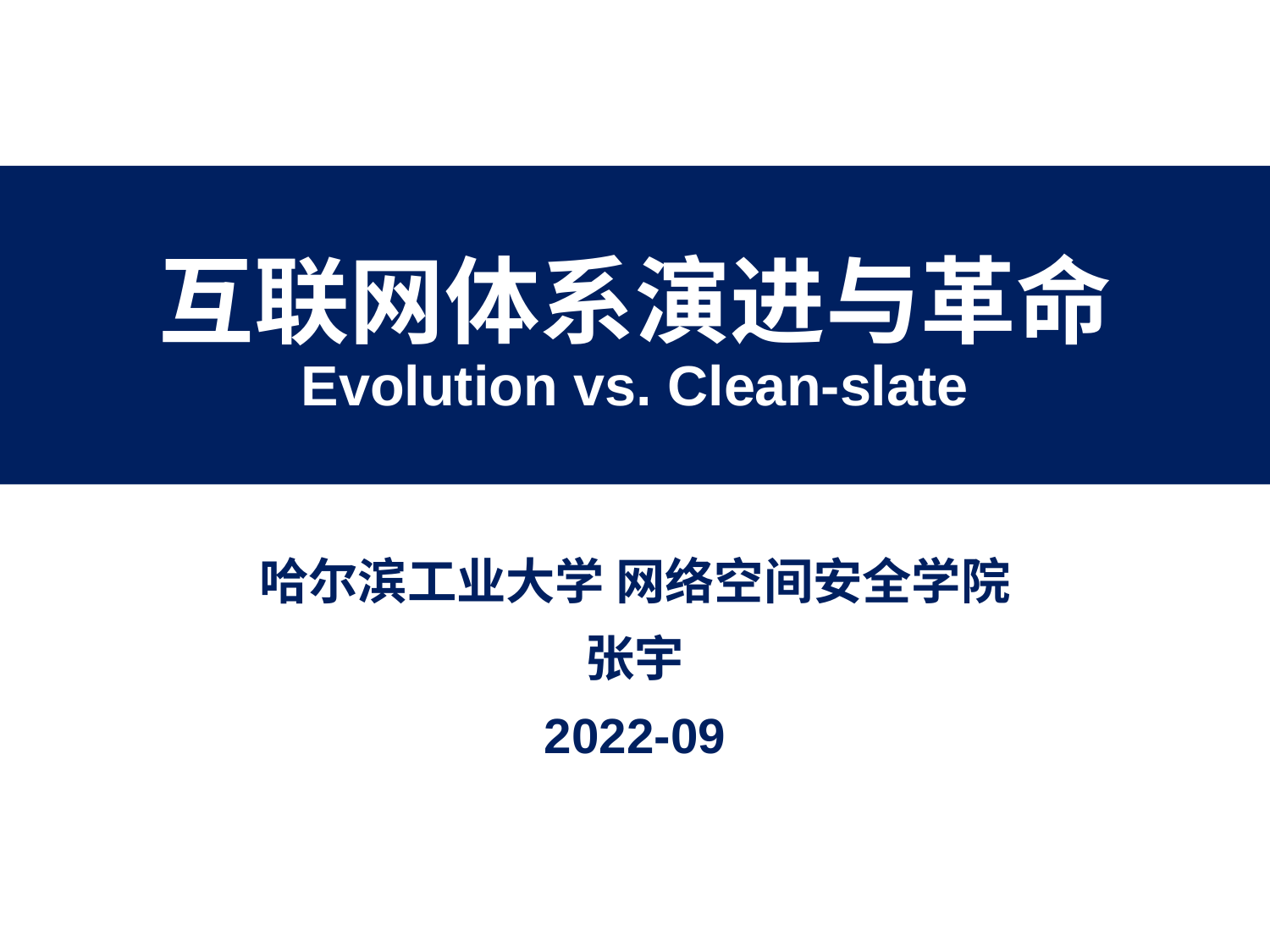

# 互联网体系演进与革命 Evolution vs. Clean-slate
哈尔滨工业大学 网络空间安全学院
张宇
2022-09